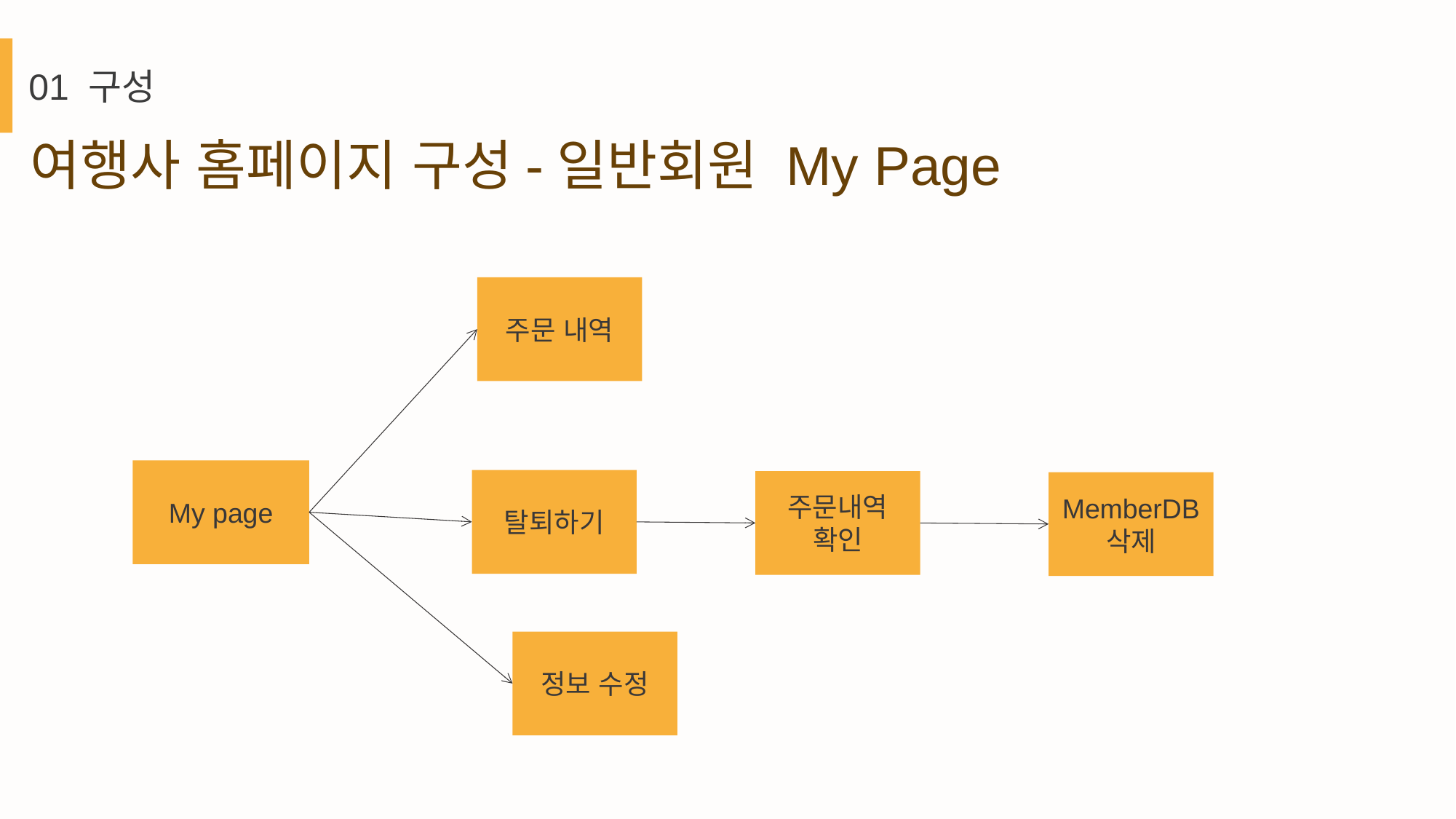

01 구성
여행사 홈페이지 구성-일반회원 My Page
주문 내역
My page
탈퇴하기
주문내역
확인
MemberDB
삭제
정보 수정